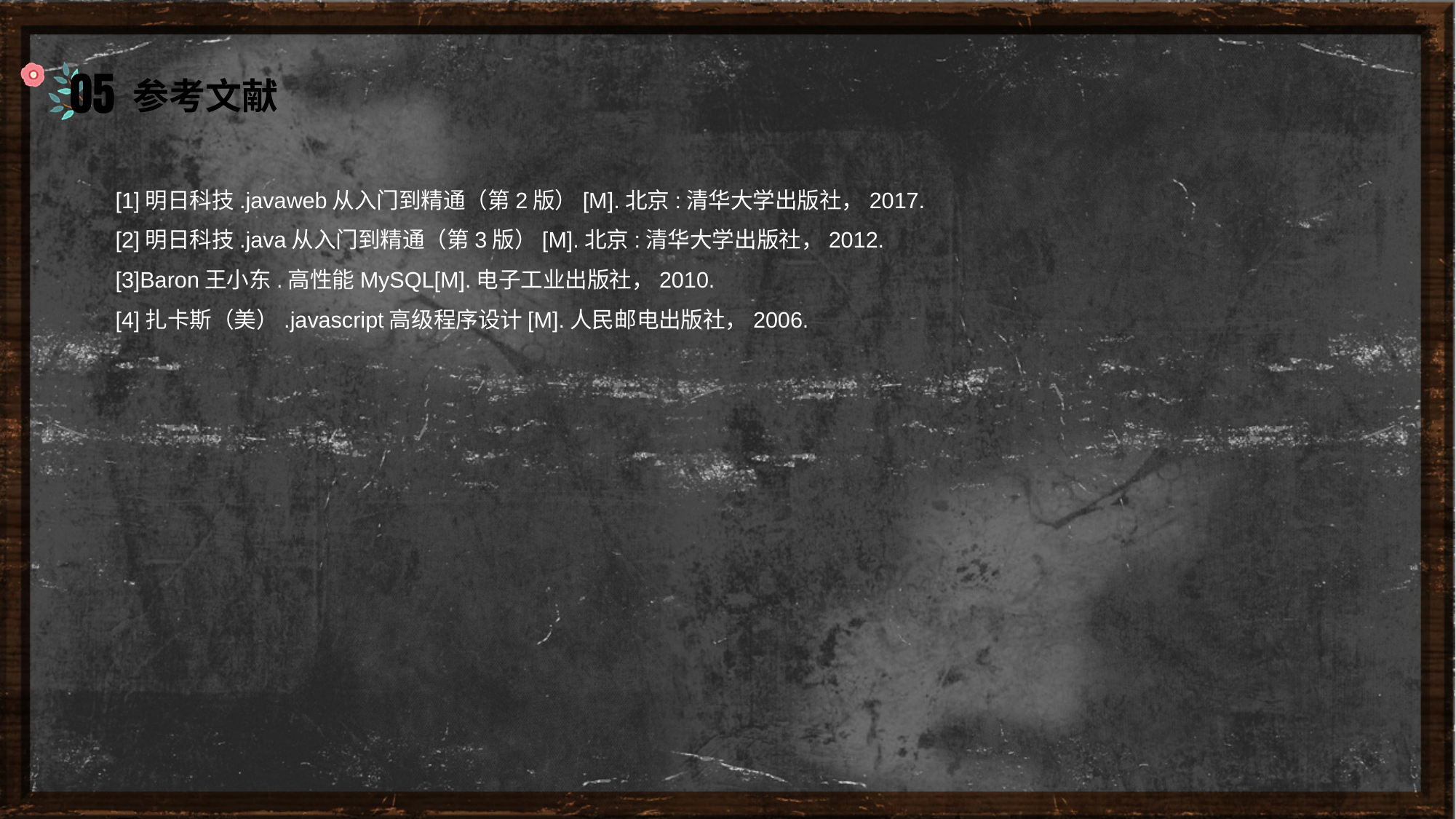

05
参考文献
[1]明日科技.javaweb从入门到精通（第2版）[M].北京:清华大学出版社，2017.
[2]明日科技.java从入门到精通（第3版）[M].北京:清华大学出版社，2012.
[3]Baron王小东.高性能MySQL[M].电子工业出版社，2010.
[4]扎卡斯（美）.javascript高级程序设计[M].人民邮电出版社，2006.